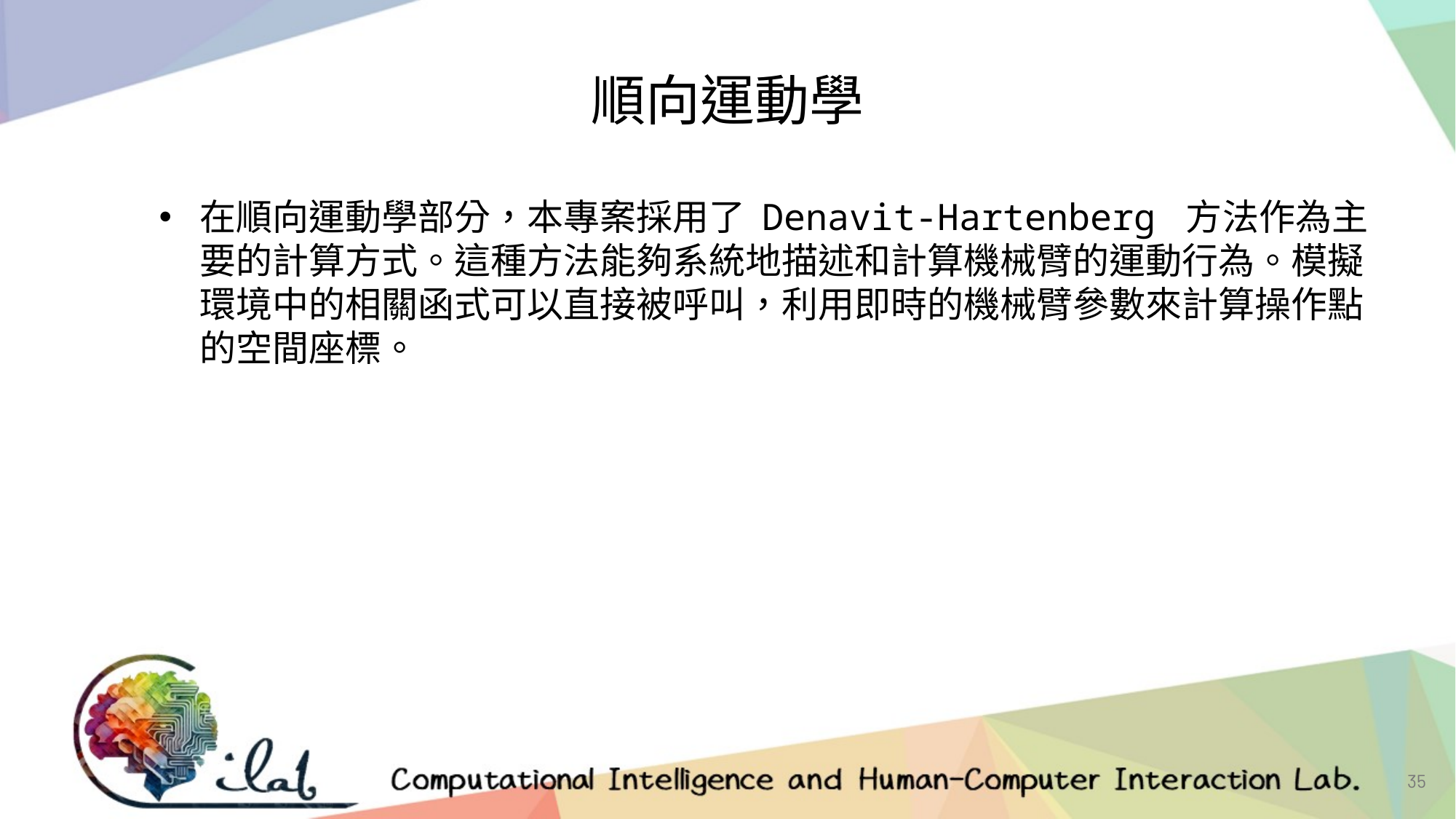

順向運動學
在順向運動學部分，本專案採用了 Denavit-Hartenberg 方法作為主要的計算方式。這種方法能夠系統地描述和計算機械臂的運動行為。模擬環境中的相關函式可以直接被呼叫，利用即時的機械臂參數來計算操作點的空間座標。
35